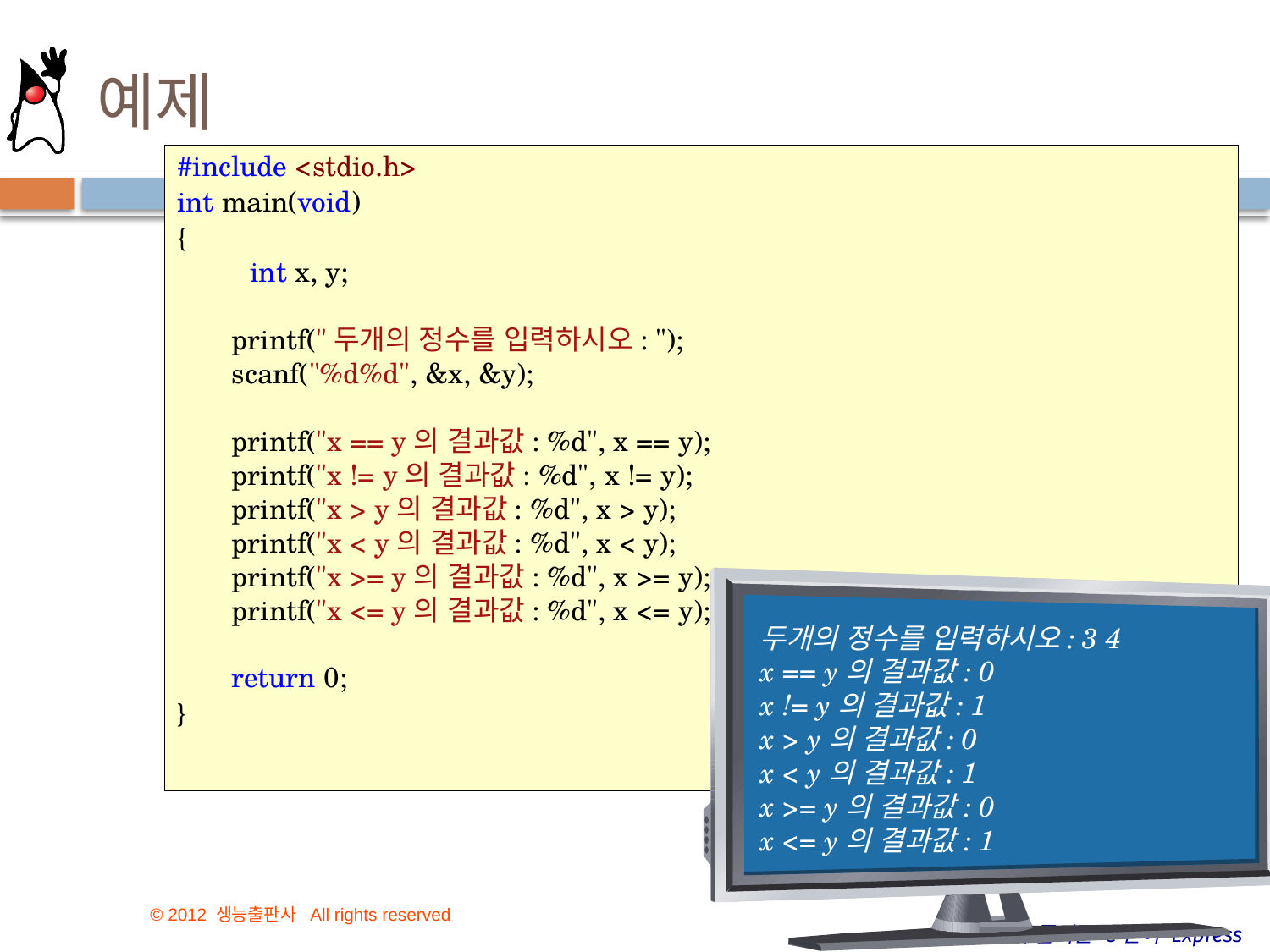

# 예제
#include <stdio.h>
int main(void)
{
        int x, y;

       printf("두개의 정수를 입력하시오: ");
       scanf("%d%d", &x, &y);

       printf("x == y의 결과값: %d", x == y);
       printf("x != y의 결과값: %d", x != y);
       printf("x > y의 결과값: %d", x > y);
       printf("x < y의 결과값: %d", x < y);
       printf("x >= y의 결과값: %d", x >= y);
       printf("x <= y의 결과값: %d", x <= y);

       return 0;
}

두개의 정수를 입력하시오: 3 4
x == y의 결과값: 0
x != y의 결과값: 1
x > y의 결과값: 0
x < y의 결과값: 1
x >= y의 결과값: 0
x <= y의 결과값: 1